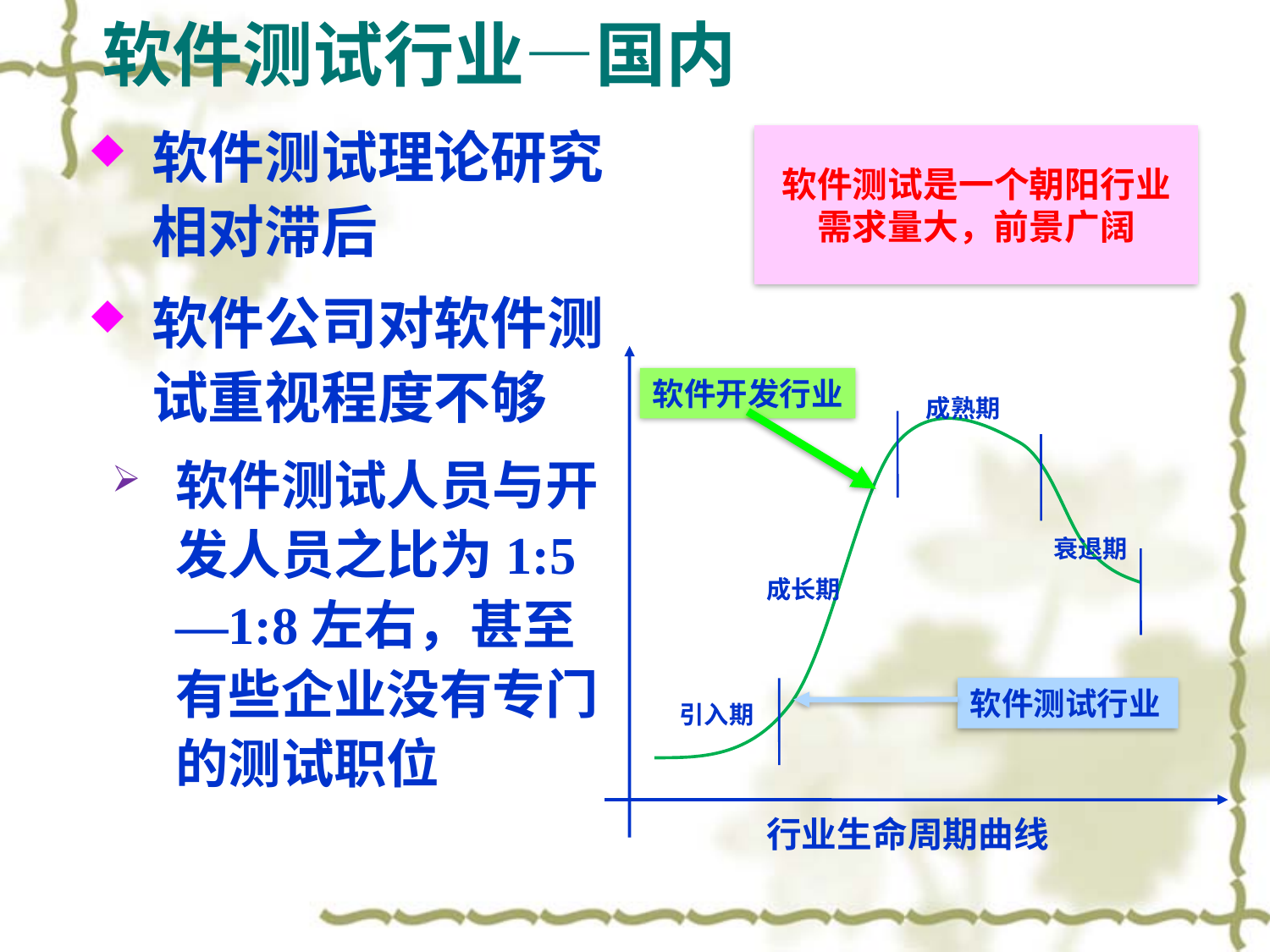

# 软件测试行业—国内
软件测试理论研究相对滞后
软件公司对软件测试重视程度不够
软件测试人员与开发人员之比为1:5—1:8左右，甚至有些企业没有专门的测试职位
软件测试是一个朝阳行业
需求量大，前景广阔

成熟期

	衰退期

成长期

引入期

行业生命周期曲线
软件开发行业

软件测试行业